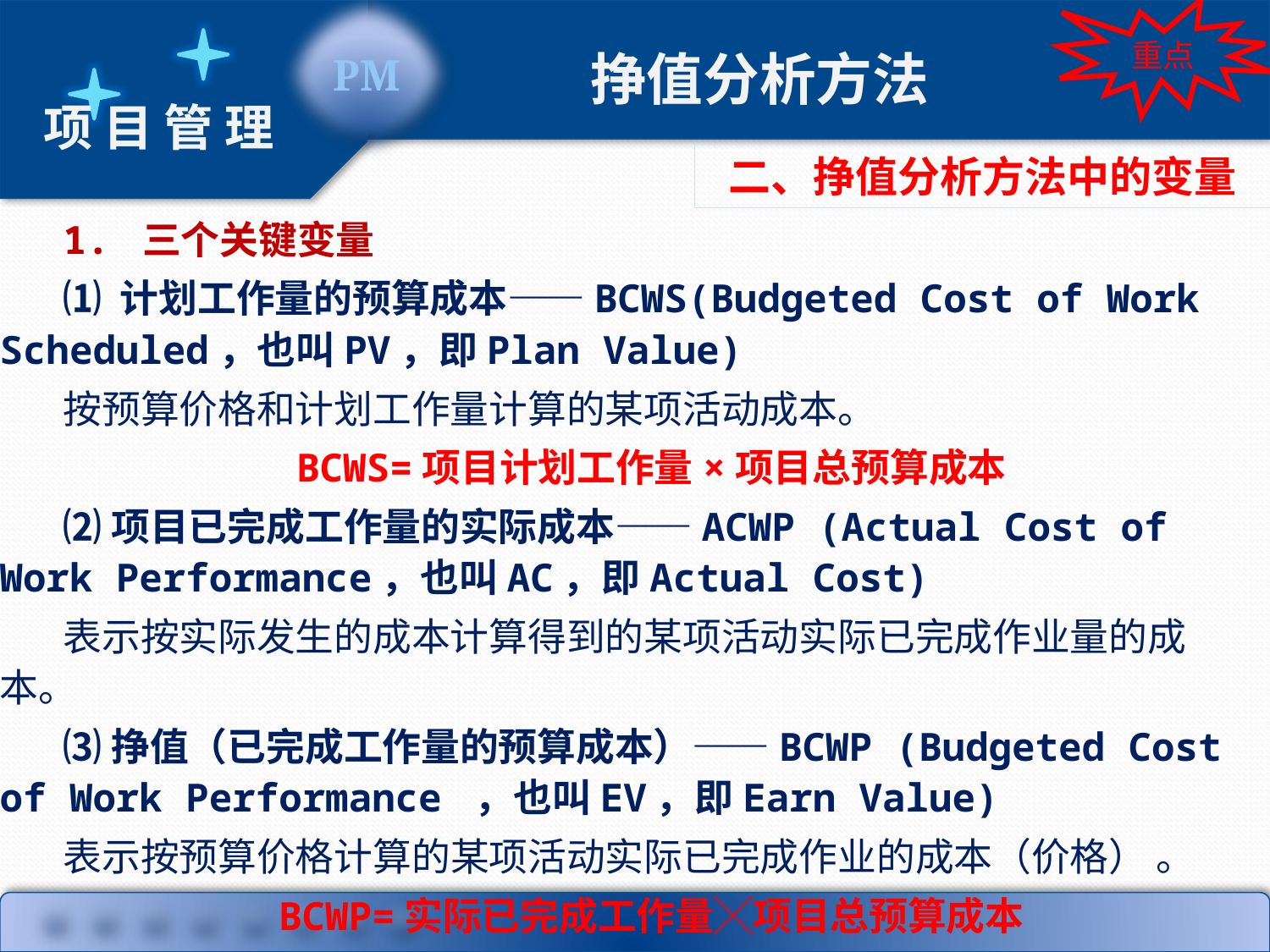

重点
挣值分析方法
二、挣值分析方法中的变量
1. 三个关键变量
⑴ 计划工作量的预算成本——BCWS(Budgeted Cost of Work Scheduled，也叫PV，即Plan Value)
按预算价格和计划工作量计算的某项活动成本。
BCWS=项目计划工作量×项目总预算成本
⑵项目已完成工作量的实际成本——ACWP (Actual Cost of Work Performance，也叫AC，即Actual Cost)
表示按实际发生的成本计算得到的某项活动实际已完成作业量的成本。
⑶挣值（已完成工作量的预算成本）——BCWP (Budgeted Cost of Work Performance ，也叫EV，即Earn Value)
表示按预算价格计算的某项活动实际已完成作业的成本（价格） 。
BCWP=实际已完成工作量╳项目总预算成本